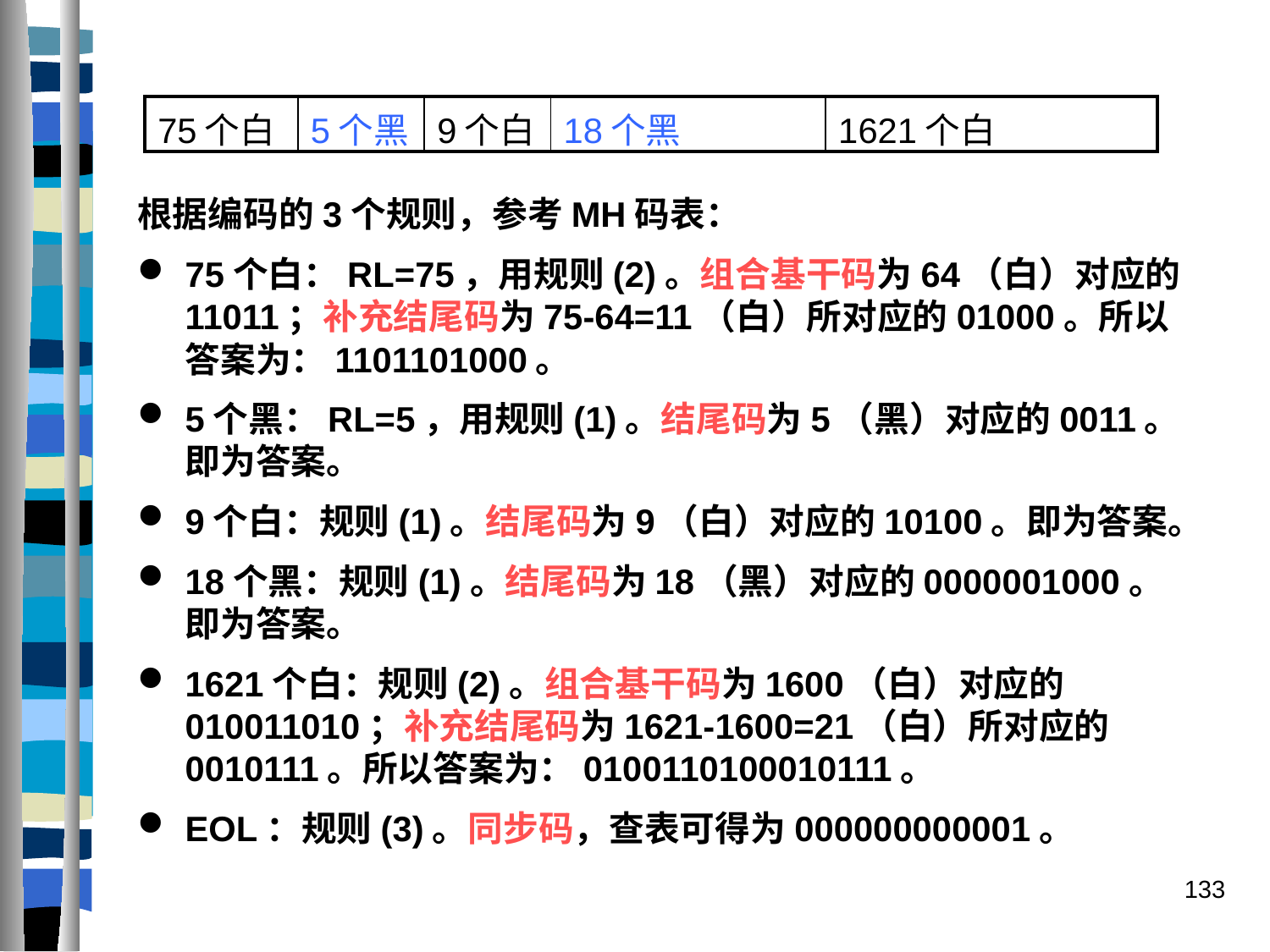

| 75个白 | 5个黑 | 9个白 | 18个黑 | 1621个白 |
| --- | --- | --- | --- | --- |
根据编码的3个规则，参考MH码表：
75个白：RL=75，用规则(2)。组合基干码为64（白）对应的11011；补充结尾码为75-64=11（白）所对应的01000。所以答案为：1101101000。
5个黑：RL=5，用规则(1)。结尾码为5（黑）对应的0011。即为答案。
9个白：规则(1)。结尾码为9（白）对应的10100。即为答案。
18个黑：规则(1)。结尾码为18（黑）对应的0000001000。即为答案。
1621个白：规则(2)。组合基干码为1600（白）对应的010011010；补充结尾码为1621-1600=21（白）所对应的0010111。所以答案为：0100110100010111。
EOL：规则(3)。同步码，查表可得为000000000001。
133